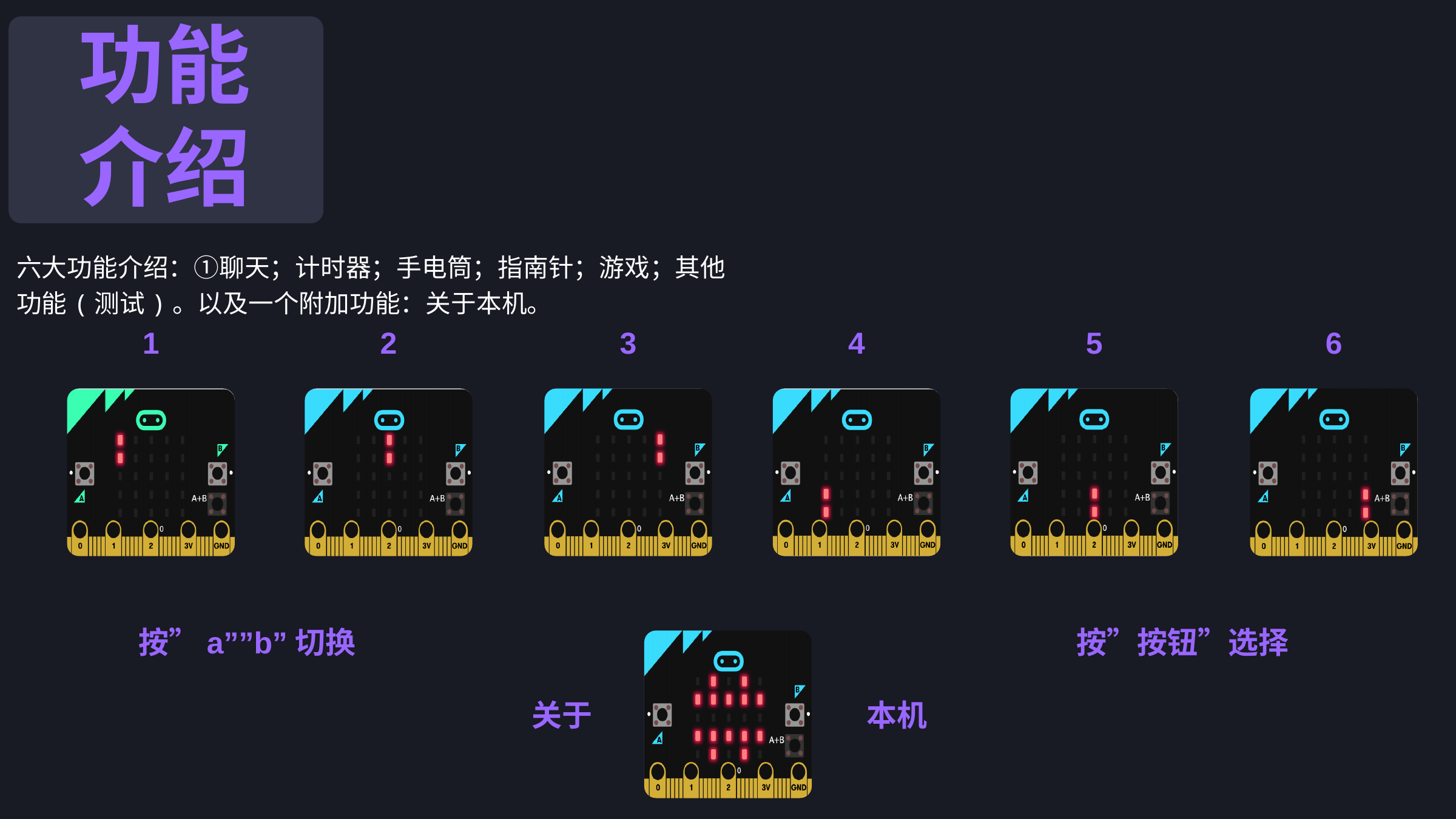

功能
介绍

六大功能介绍：①聊天；计时器；手电筒；指南针；游戏；其他功能(测试)。以及一个附加功能：关于本机。
6
5
4
2
1
3

按”a””b”切换
按”按钮”选择

关于
本机